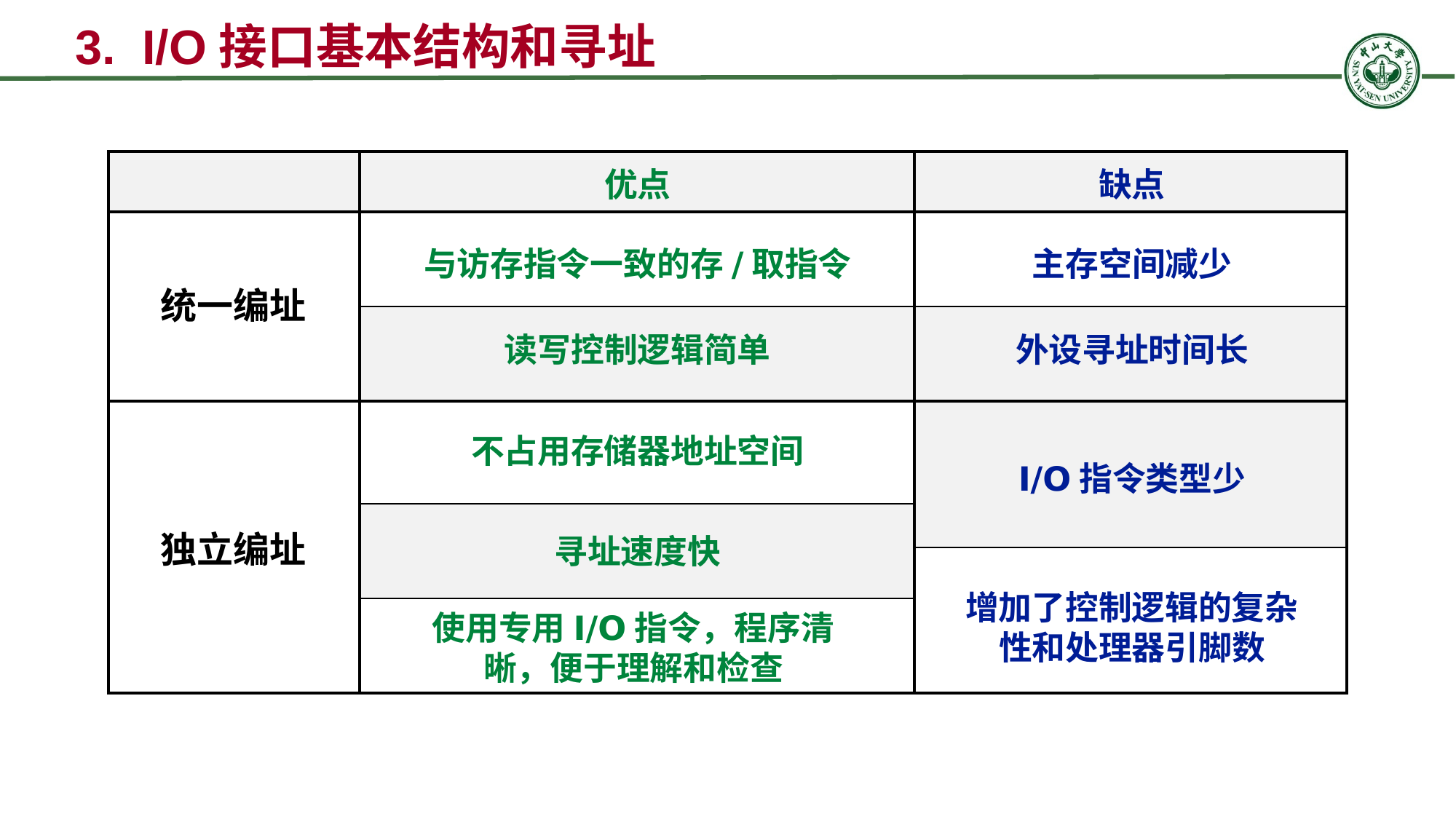

3.  I/O接口基本结构和寻址
|  |  |  |
| --- | --- | --- |
|  |  |  |
|  |  |  |
|  |  |  |
|  |  |  |
|  |  |  |
|  |  |  |
优点
缺点
统一编址
独立编址
与访存指令一致的存/取指令
主存空间减少
读写控制逻辑简单
外设寻址时间长
不占用存储器地址空间
I/O指令类型少
寻址速度快
增加了控制逻辑的复杂性和处理器引脚数
使用专用I/O指令，程序清晰，便于理解和检查